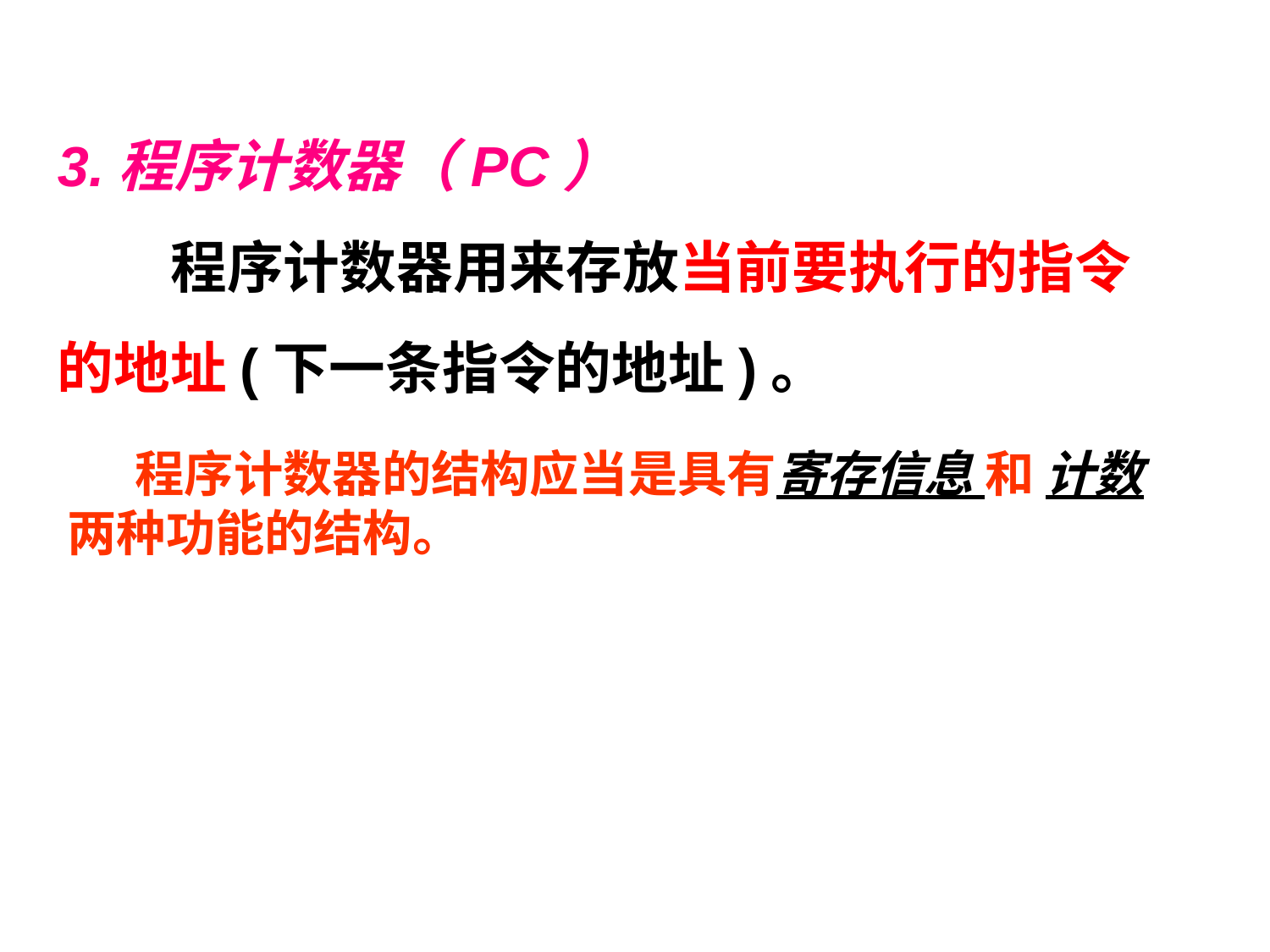

3.程序计数器（PC）
　　程序计数器用来存放当前要执行的指令的地址(下一条指令的地址)。
     程序计数器的结构应当是具有寄存信息 和 计数 两种功能的结构。

43